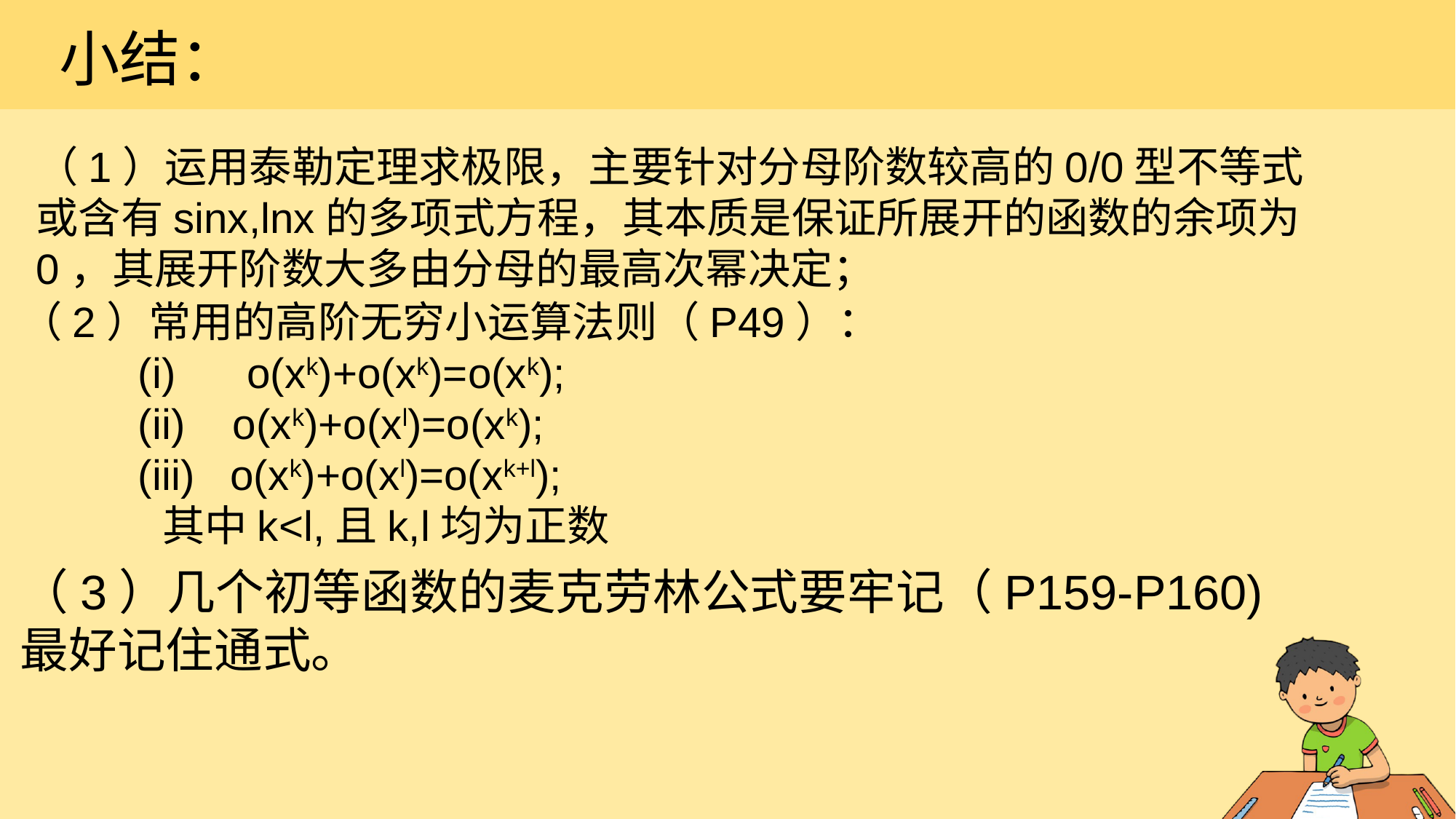

小结：
（1）运用泰勒定理求极限，主要针对分母阶数较高的0/0型不等式或含有sinx,lnx的多项式方程，其本质是保证所展开的函数的余项为0，其展开阶数大多由分母的最高次幂决定；
（2）常用的高阶无穷小运算法则（P49）：
          (i)      o(xk)+o(xk)=o(xk);
          (ii)    o(xk)+o(xl)=o(xk);
          (iii)   o(xk)+o(xl)=o(xk+l);
              其中k<l,且k,l均为正数

（3）几个初等函数的麦克劳林公式要牢记（P159-P160)最好记住通式。